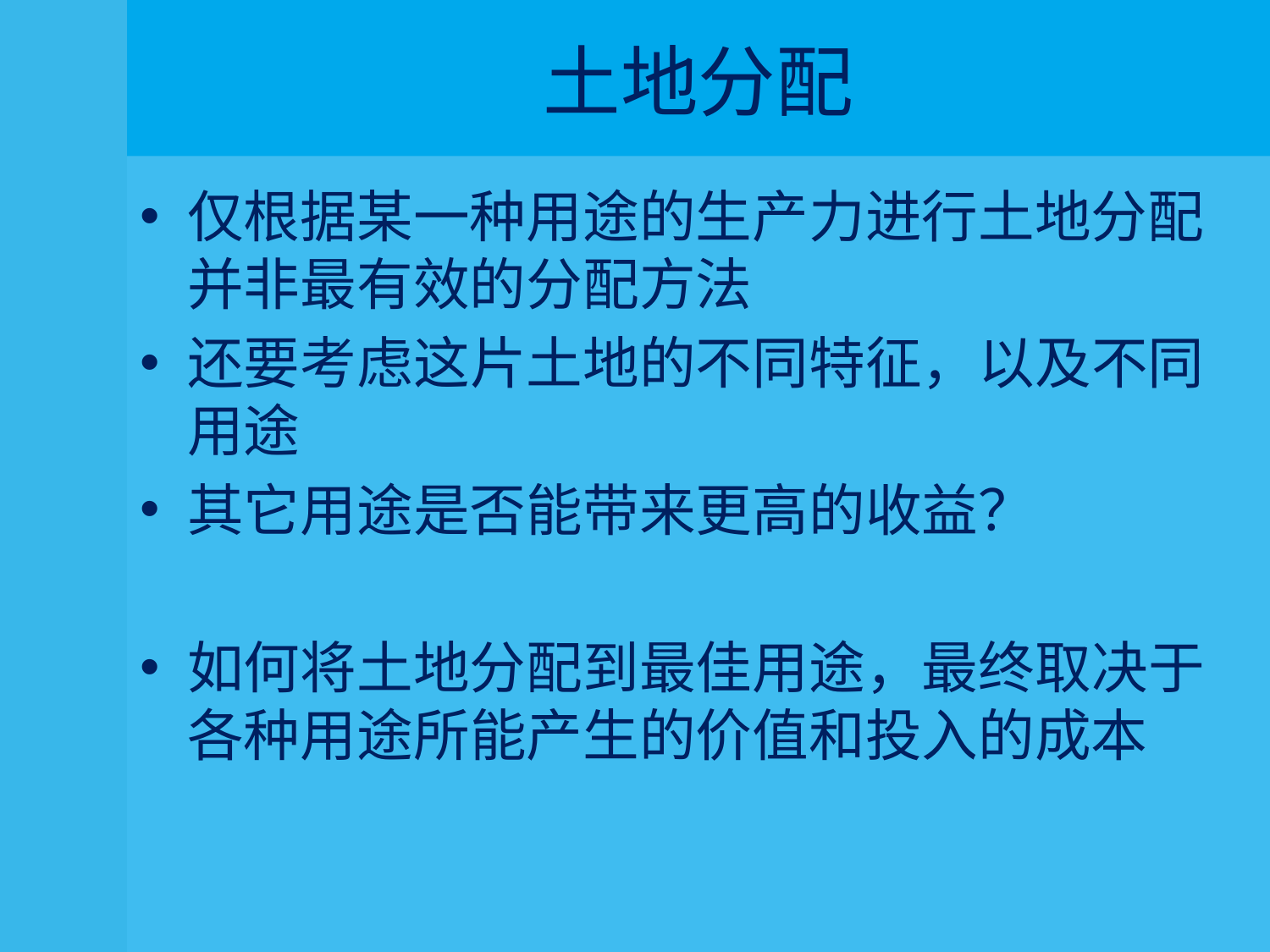

# 土地分配
仅根据某一种用途的生产力进行土地分配并非最有效的分配方法
还要考虑这片土地的不同特征，以及不同用途
其它用途是否能带来更高的收益？

如何将土地分配到最佳用途，最终取决于各种用途所能产生的价值和投入的成本